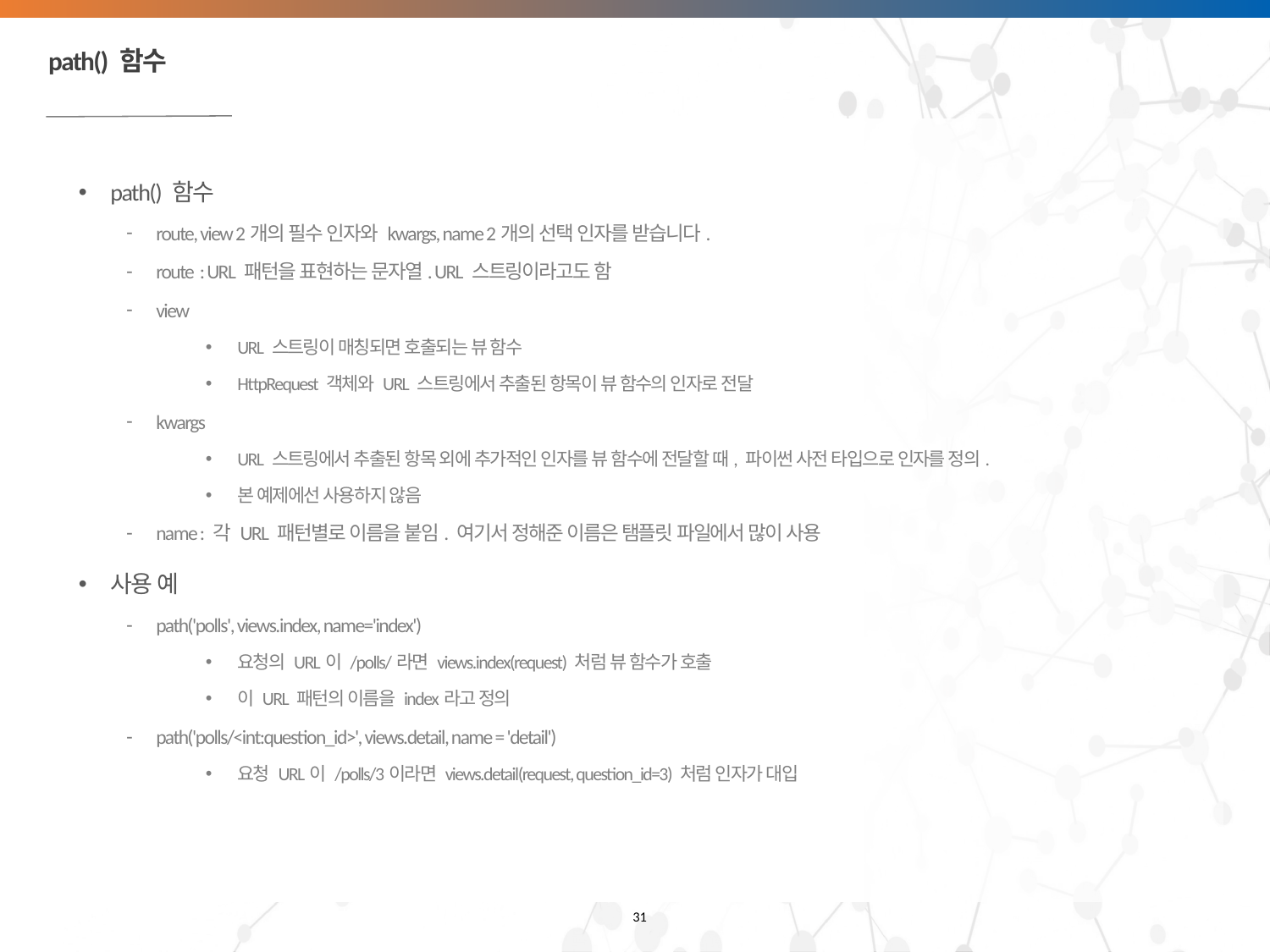

# path() 함수

path() 함수
route, view 2개의 필수 인자와 kwargs, name 2개의 선택 인자를 받습니다.
route  : URL 패턴을 표현하는 문자열. URL 스트링이라고도 함
view
URL 스트링이 매칭되면 호출되는 뷰 함수
HttpRequest 객체와 URL 스트링에서 추출된 항목이 뷰 함수의 인자로 전달
kwargs
URL 스트링에서 추출된 항목 외에 추가적인 인자를 뷰 함수에 전달할 때, 파이썬 사전 타입으로 인자를 정의.
본 예제에선 사용하지 않음
name : 각 URL 패턴별로 이름을 붙임. 여기서 정해준 이름은 탬플릿 파일에서 많이 사용
사용 예
path('polls', views.index, name='index')
요청의 URL이 /polls/라면 views.index(request) 처럼 뷰 함수가 호출
이 URL 패턴의 이름을 index라고 정의
path('polls/<int:question_id>', views.detail, name = 'detail')
요청 URL이 /polls/3이라면 views.detail(request, question_id=3) 처럼 인자가 대입
31